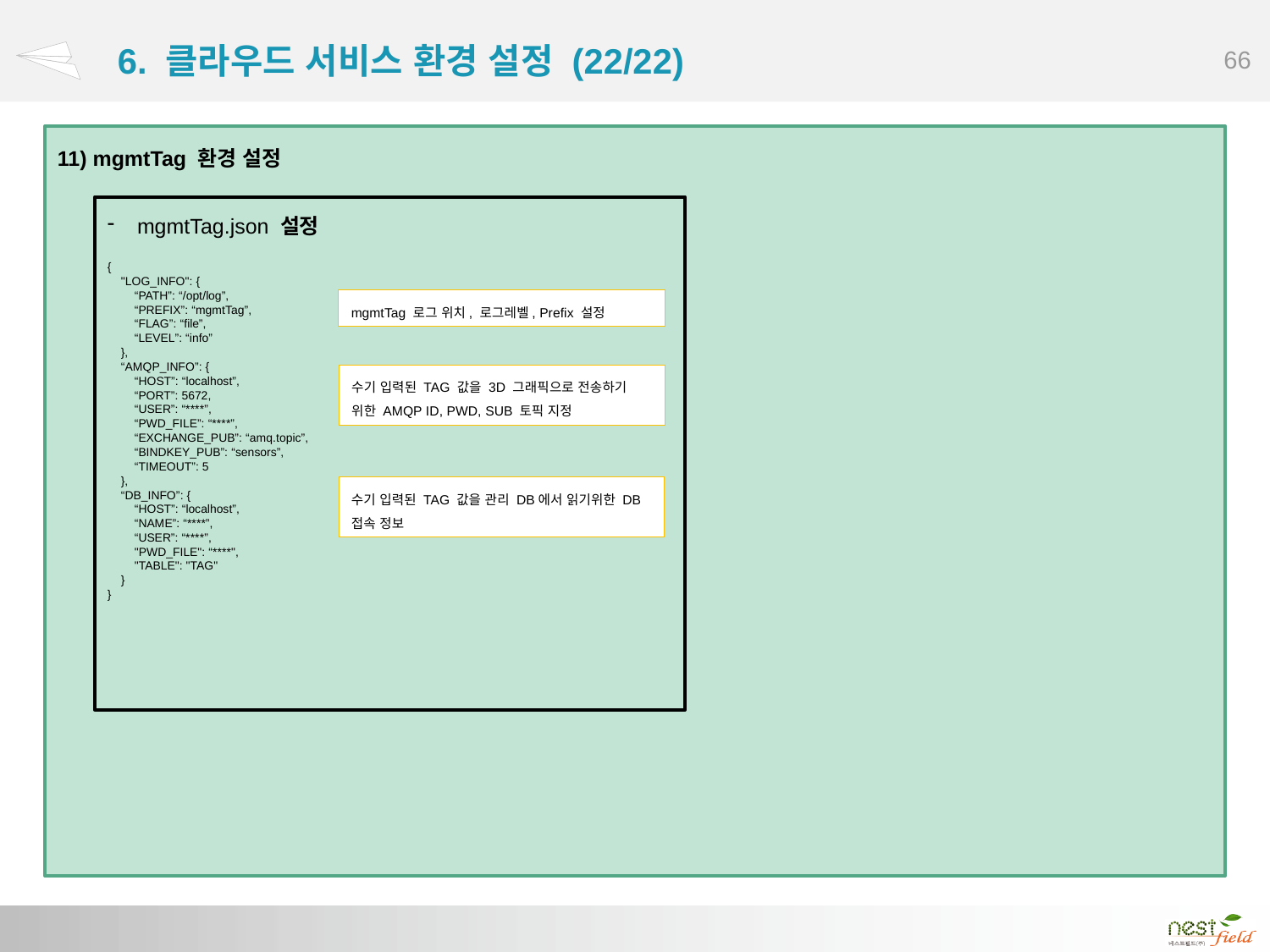

# 6. 클라우드 서비스 환경 설정 (22/22)

11) mgmtTag 환경 설정
mgmtTag.json 설정

{
    "LOG_INFO": {
        “PATH”: “/opt/log”,
        “PREFIX”: “mgmtTag”,
        “FLAG”: “file”,
        “LEVEL”: “info”
    },
    “AMQP_INFO”: {
        “HOST”: “localhost”,
        “PORT”: 5672,
        “USER”: “****”,
        “PWD_FILE”: “****”,
        “EXCHANGE_PUB”: “amq.topic”,
        “BINDKEY_PUB”: “sensors”,
        “TIMEOUT”: 5
    },
    “DB_INFO”: {
        “HOST”: “localhost”,
        “NAME”: “****”,
        “USER”: “****”,
        "PWD_FILE": “****",
        "TABLE": "TAG"
    }
}
mgmtTag 로그 위치, 로그레벨, Prefix 설정
수기 입력된 TAG 값을 3D 그래픽으로 전송하기 위한 AMQP ID, PWD, SUB 토픽 지정
수기 입력된 TAG 값을 관리 DB에서 읽기위한 DB 접속 정보